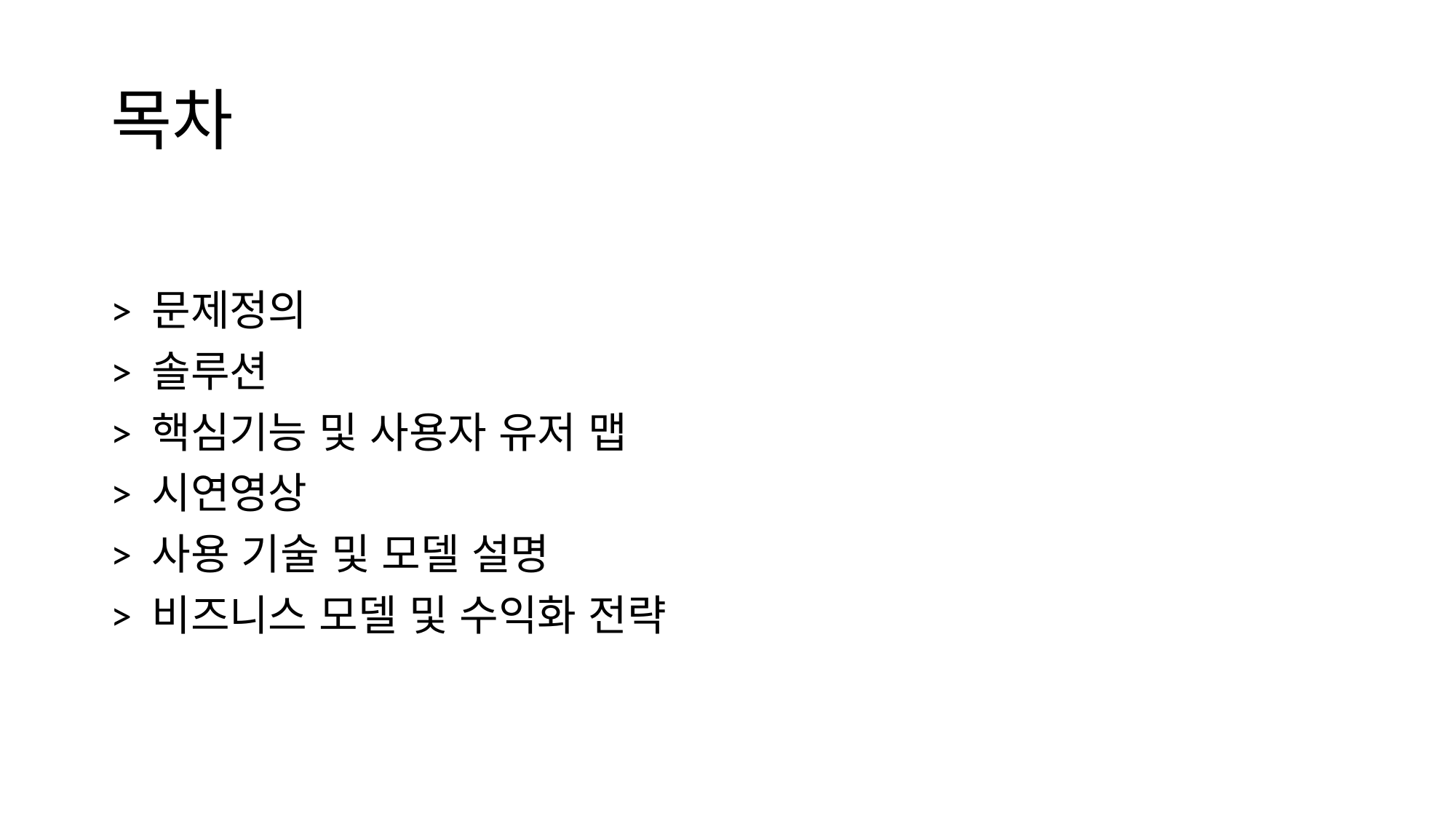

# 목차

> 문제정의
> 솔루션
> 핵심기능 및 사용자 유저 맵
> 시연영상
> 사용 기술 및 모델 설명
> 비즈니스 모델 및 수익화 전략